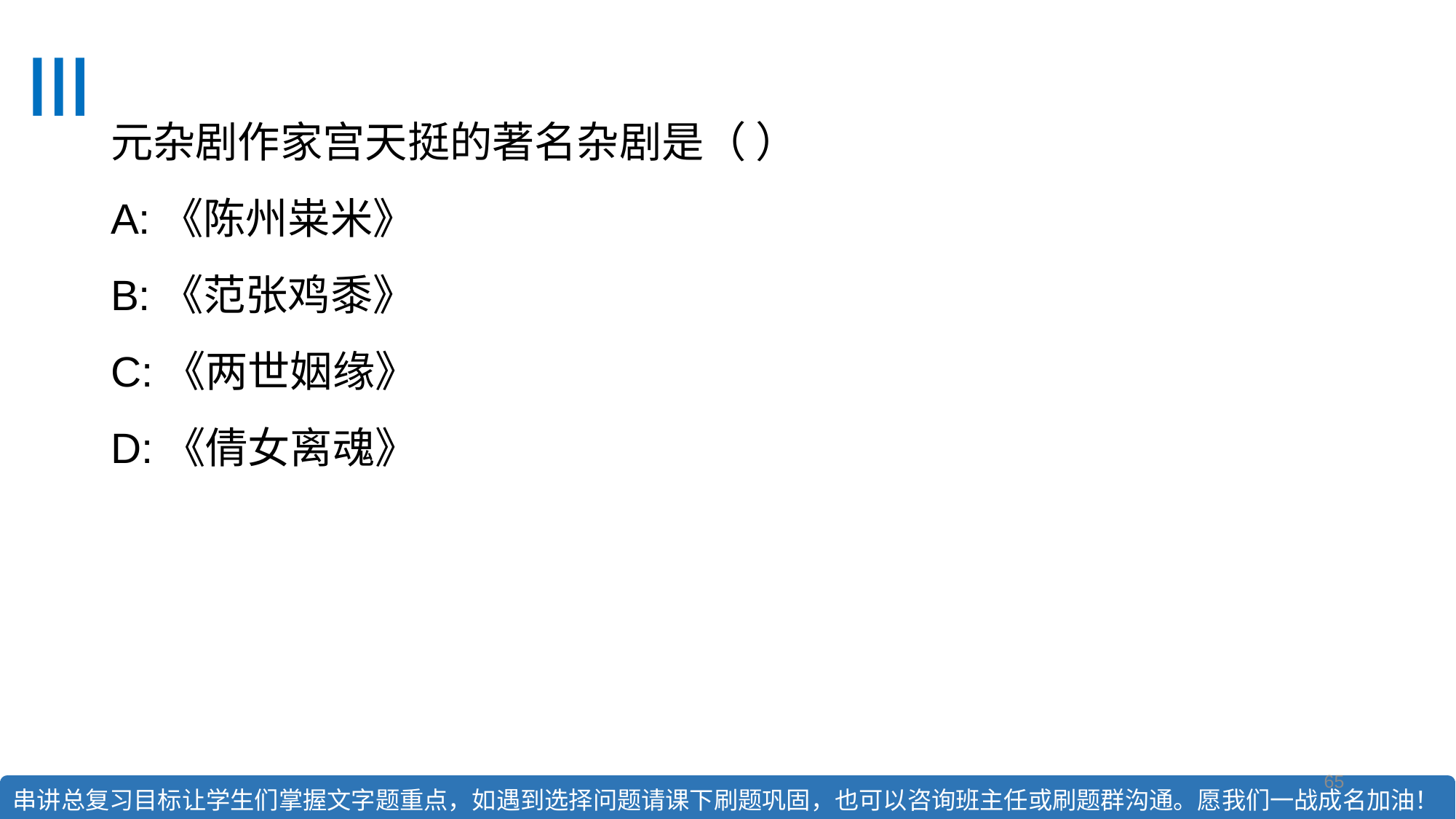

# 元杂剧作家宫天挺的著名杂剧是（ ） A:《陈州粜米》 B:《范张鸡黍》  C:《两世姻缘》 D:《倩女离魂》
65